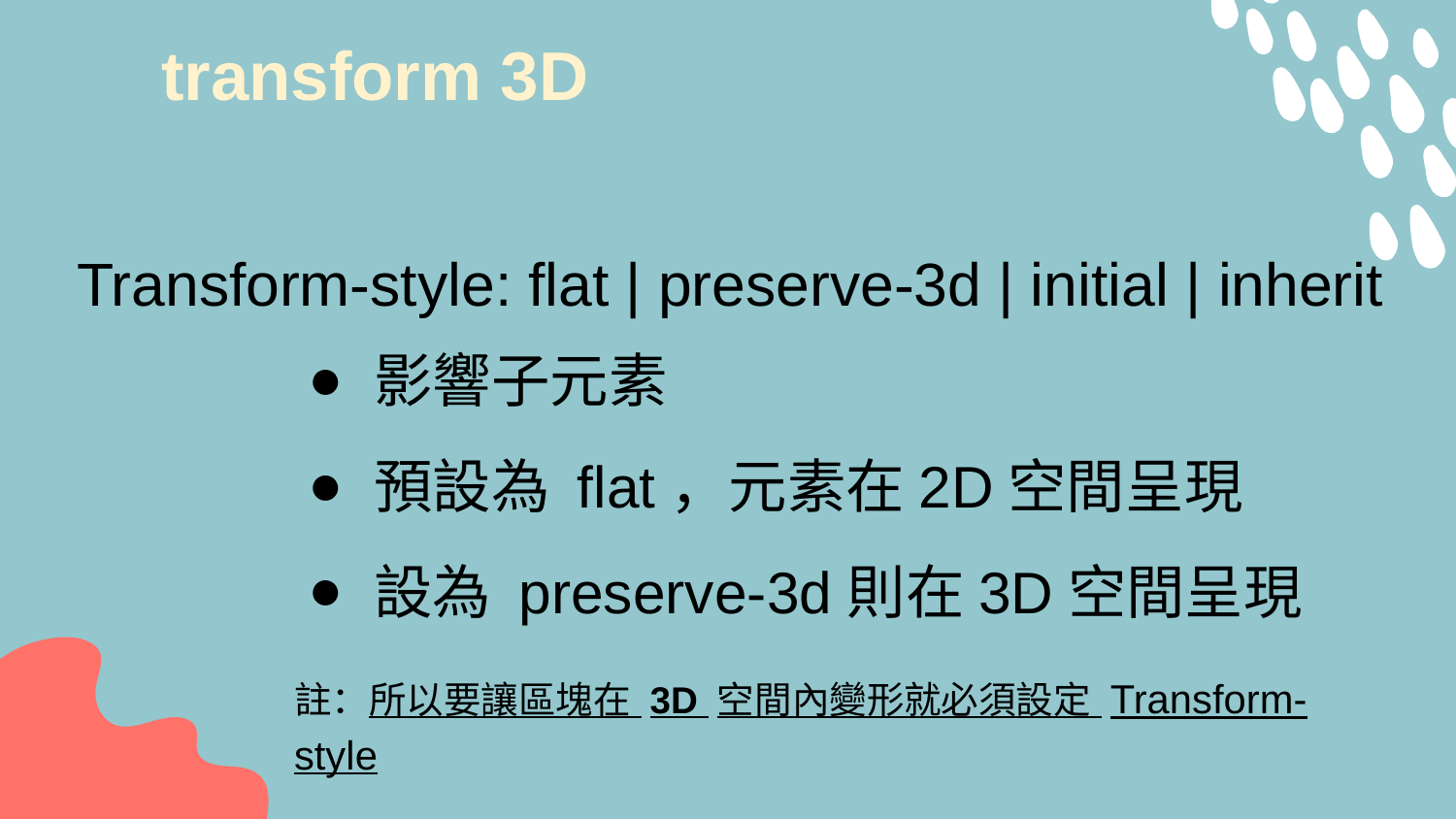

# transform 3D
Transform-style: flat | preserve-3d | initial | inherit
影響子元素
預設為 flat，元素在2D空間呈現
設為 preserve-3d則在3D空間呈現
註：所以要讓區塊在 3D 空間內變形就必須設定 Transform-style